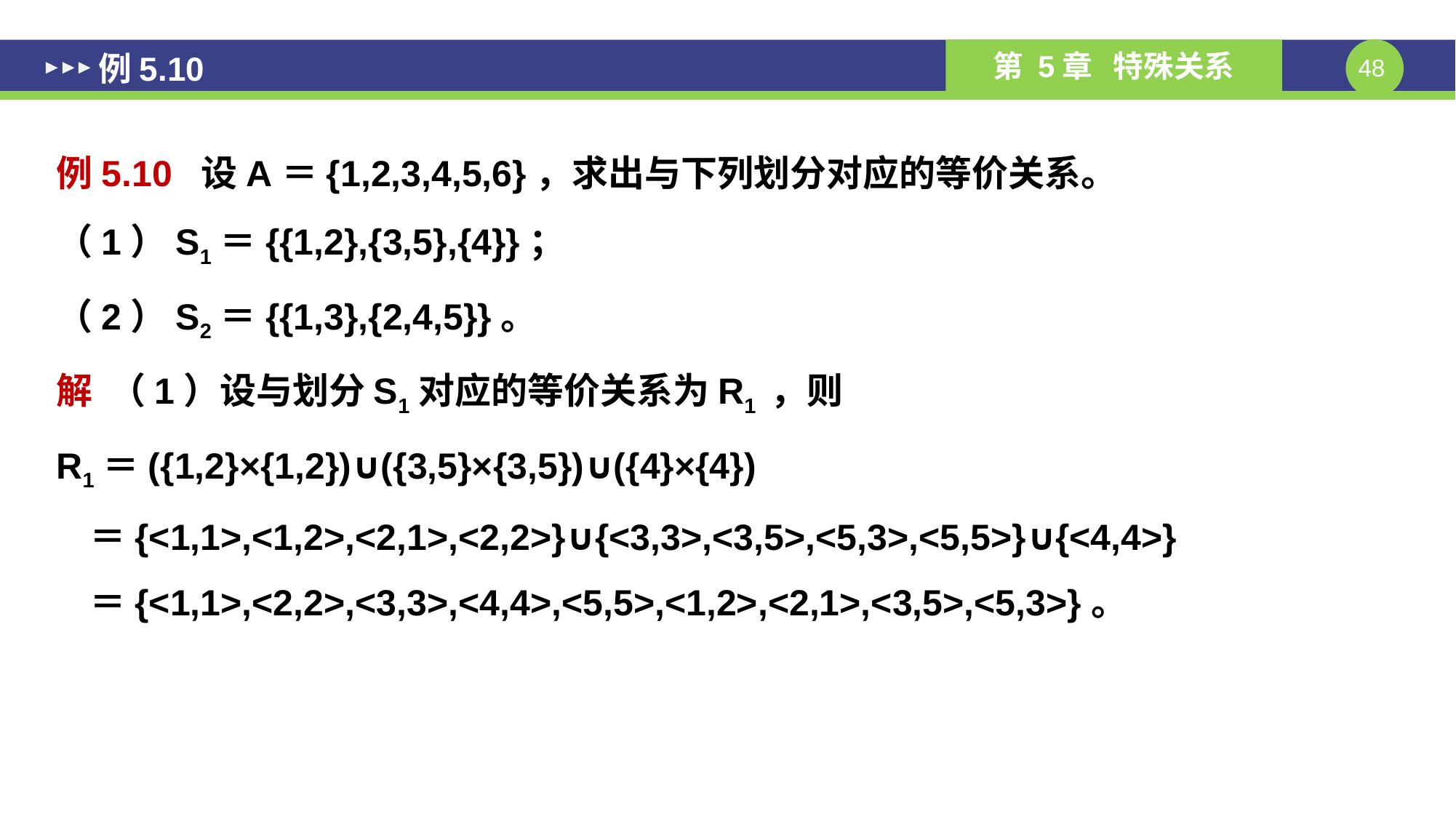

# 例5.10
例5.10  设A＝{1,2,3,4,5,6}，求出与下列划分对应的等价关系。
（1）S1＝{{1,2},{3,5},{4}}；
（2）S2＝{{1,3},{2,4,5}}。
解  （1）设与划分S1对应的等价关系为R1 ，则
R1＝({1,2}×{1,2})∪({3,5}×{3,5})∪({4}×{4})
   ＝{<1,1>,<1,2>,<2,1>,<2,2>}∪{<3,3>,<3,5>,<5,3>,<5,5>}∪{<4,4>}
   ＝{<1,1>,<2,2>,<3,3>,<4,4>,<5,5>,<1,2>,<2,1>,<3,5>,<5,3>}。